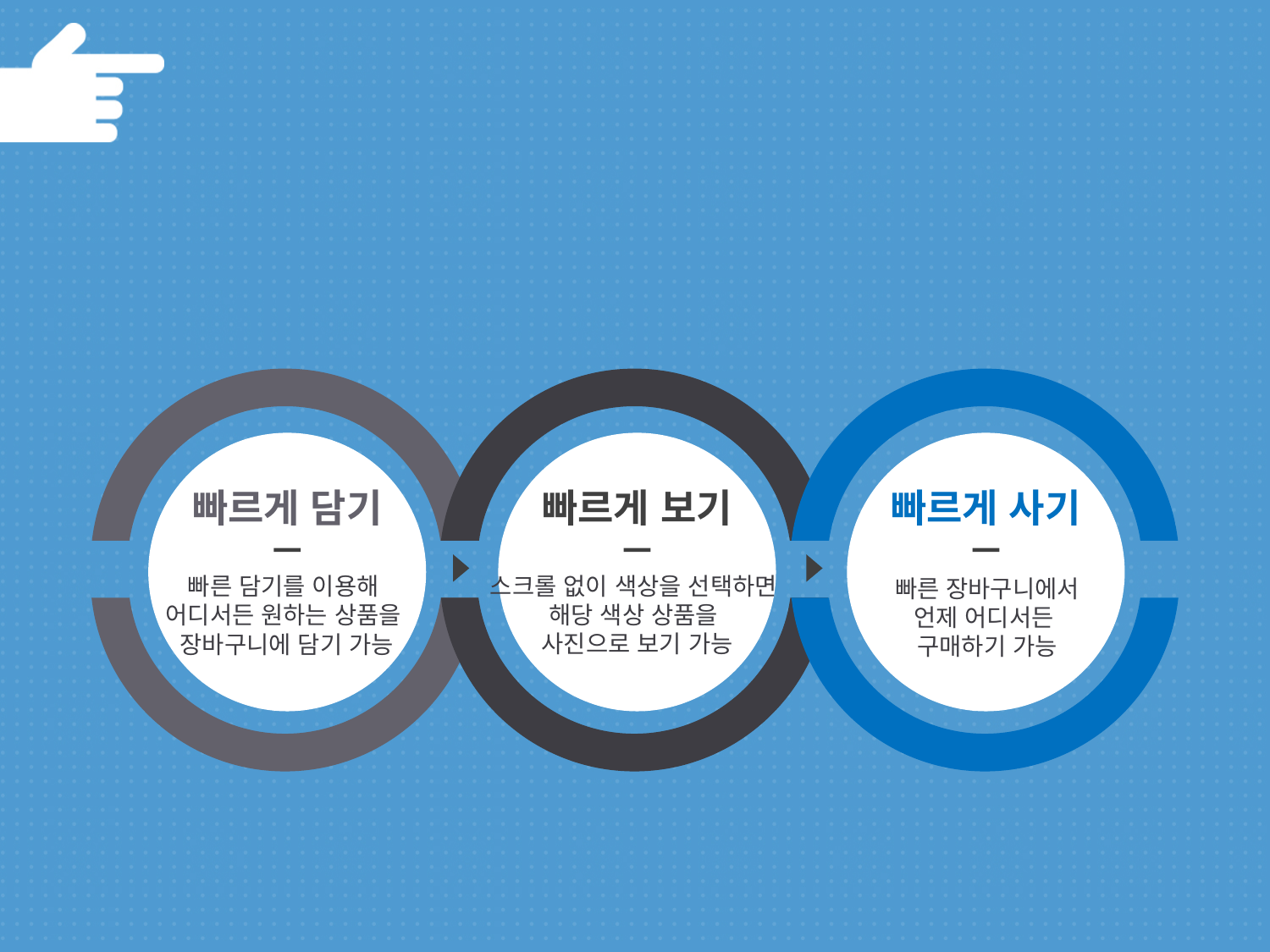

# 1. 소개
수건(타월) 중심 판매 쇼핑몰 & 빠른 쇼핑몰
가니타월

빠르게 담기
빠르게 보기
빠르게 사기

스크롤 없이 색상을 선택하면
해당 색상 상품을
사진으로 보기 가능
빠른 담기를 이용해
어디서든 원하는 상품을
장바구니에 담기 가능
빠른 장바구니에서
언제 어디서든
구매하기 가능